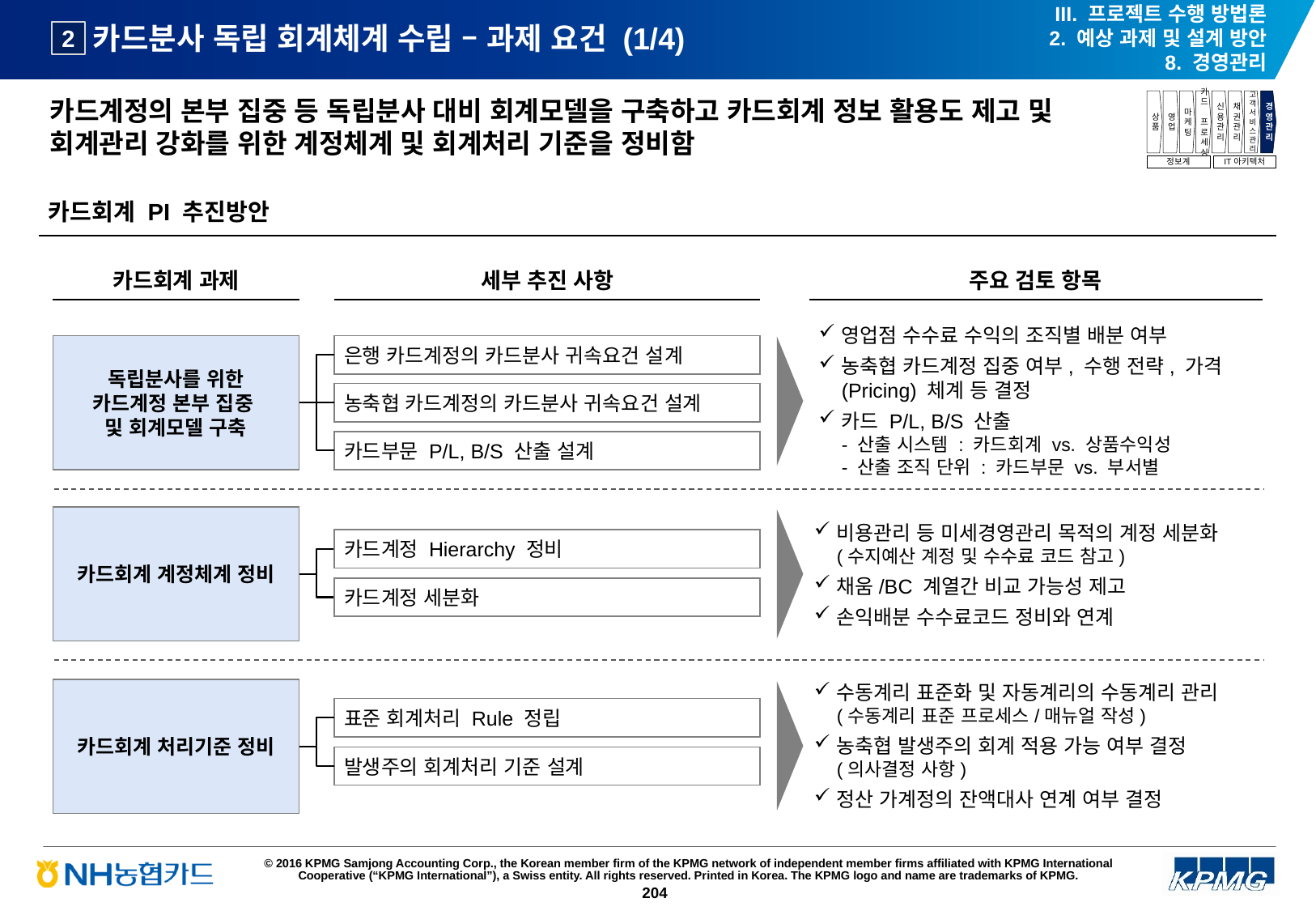

III. 프로젝트 수행 방법론
2. 예상 과제 및 설계 방안
8. 경영관리
# 카드분사 독립 회계체계 수립 – 과제 요건 (1/4)
2
카드계정의 본부 집중 등 독립분사 대비 회계모델을 구축하고 카드회계 정보 활용도 제고 및 회계관리 강화를 위한 계정체계 및 회계처리 기준을 정비함
상품
영업
마케팅
카드
프로세싱
신용관리
채권관리
고객서비스관리
경영관리
정보계
IT아키텍처
카드회계 PI 추진방안
카드회계 과제
세부 추진 사항
주요 검토 항목
영업점 수수료 수익의 조직별 배분 여부
농축협 카드계정 집중 여부, 수행 전략, 가격(Pricing) 체계 등 결정
카드 P/L, B/S 산출
- 산출 시스템 : 카드회계 vs. 상품수익성
- 산출 조직 단위 : 카드부문 vs. 부서별
독립분사를 위한
카드계정 본부 집중
및 회계모델 구축
은행 카드계정의 카드분사 귀속요건 설계
농축협 카드계정의 카드분사 귀속요건 설계

카드부문 P/L, B/S 산출 설계
카드회계 계정체계 정비
비용관리 등 미세경영관리 목적의 계정 세분화
(수지예산 계정 및 수수료 코드 참고)
채움/BC 계열간 비교 가능성 제고
손익배분 수수료코드 정비와 연계
카드계정 Hierarchy 정비

카드계정 세분화
수동계리 표준화 및 자동계리의 수동계리 관리
(수동계리 표준 프로세스/매뉴얼 작성)
농축협 발생주의 회계 적용 가능 여부 결정
(의사결정 사항)
정산 가계정의 잔액대사 연계 여부 결정
카드회계 처리기준 정비
표준 회계처리 Rule 정립

발생주의 회계처리 기준 설계